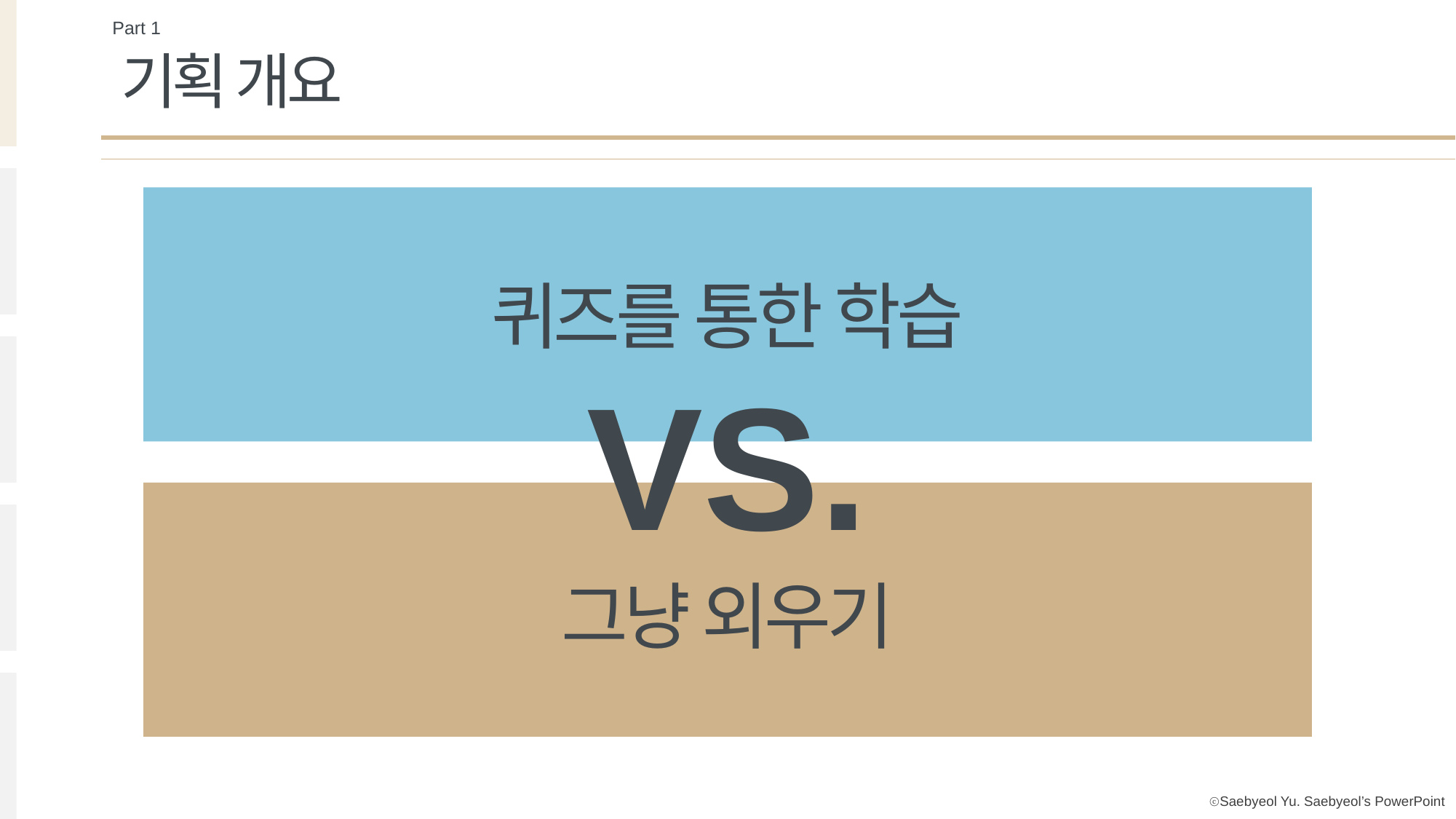

Part 1
기획 개요

퀴즈를 통한 학습
VS.

그냥 외우기